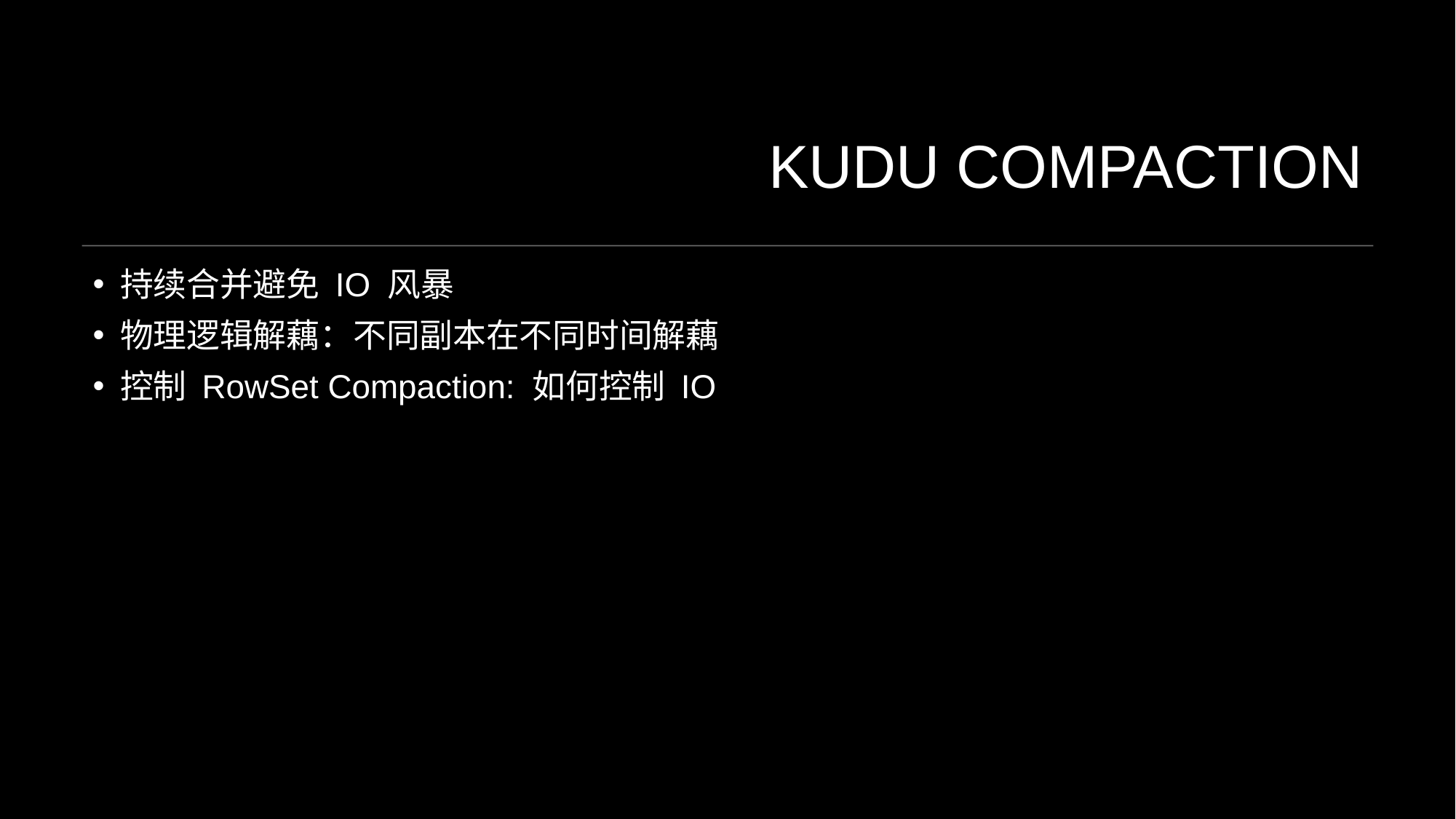

# KUDU Compaction
持续合并避免 IO 风暴
物理逻辑解藕：不同副本在不同时间解藕
控制 RowSet Compaction: 如何控制 IO